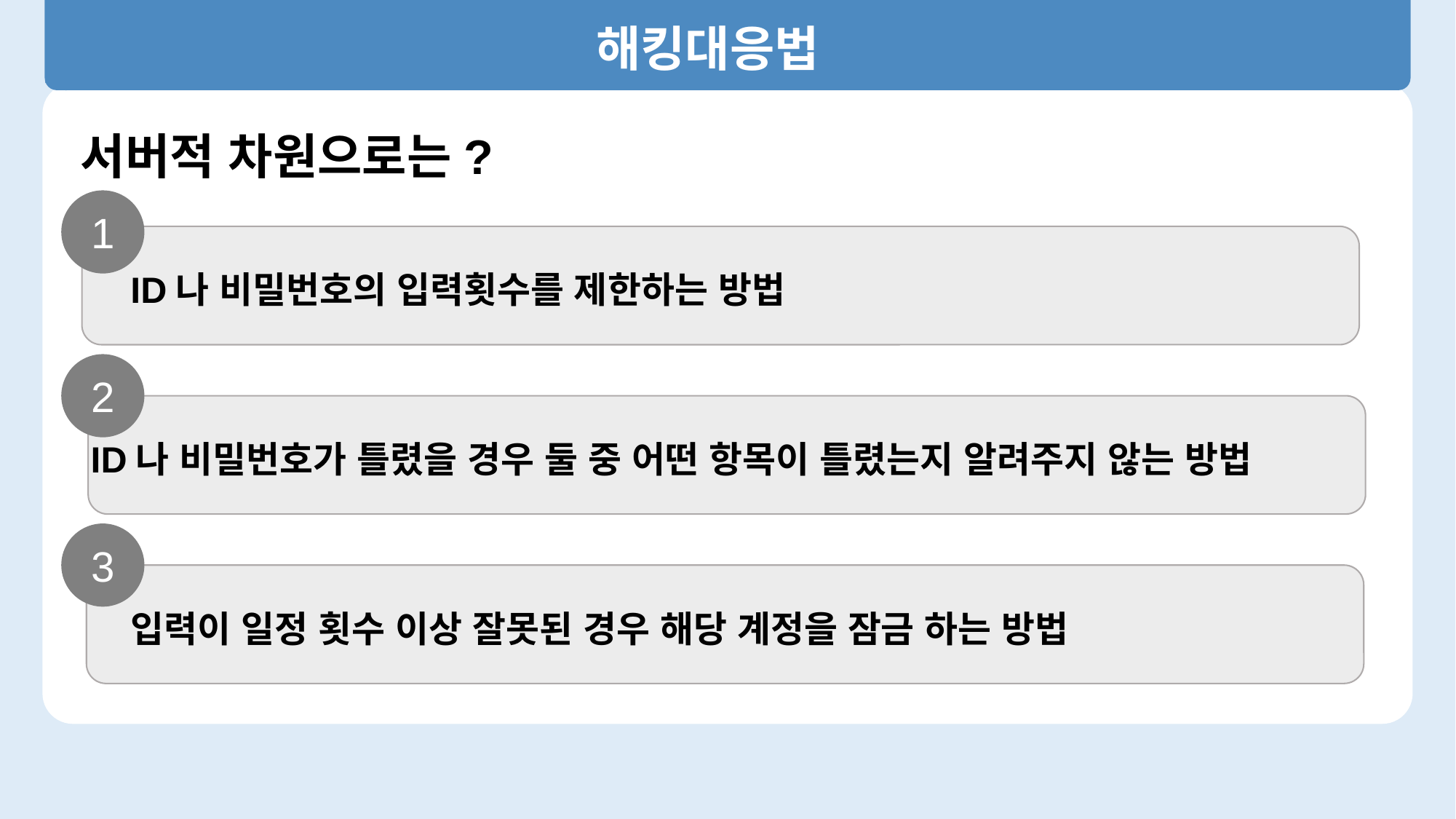

해킹대응법
서버적 차원으로는?
1

ID나 비밀번호의 입력횟수를 제한하는 방법
2

ID나 비밀번호가 틀렸을 경우 둘 중 어떤 항목이 틀렸는지 알려주지 않는 방법
3

입력이 일정 횟수 이상 잘못된 경우 해당 계정을 잠금 하는 방법